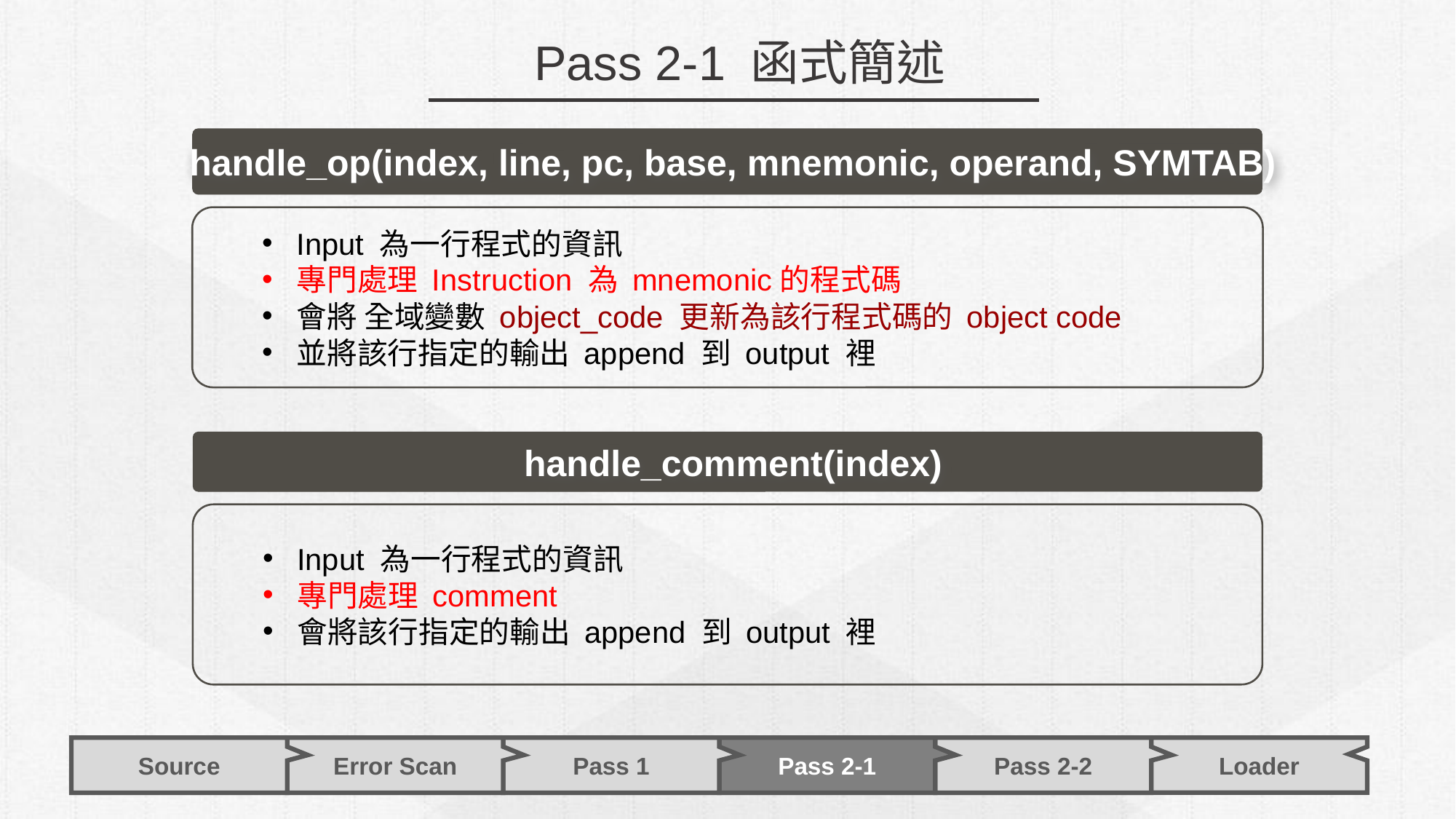

Pass 2-1 函式簡述

handle_op(index, line, pc, base, mnemonic, operand, SYMTAB)
Input 為一行程式的資訊
專門處理 Instruction 為 mnemonic的程式碼
會將 全域變數 object_code 更新為該行程式碼的 object code
並將該行指定的輸出 append 到 output 裡

handle_comment(index)
Input 為一行程式的資訊
專門處理 comment
會將該行指定的輸出 append 到 output 裡
Pass 2-1
Error Scan
Pass 1
Pass 2-2
Source
Loader
33